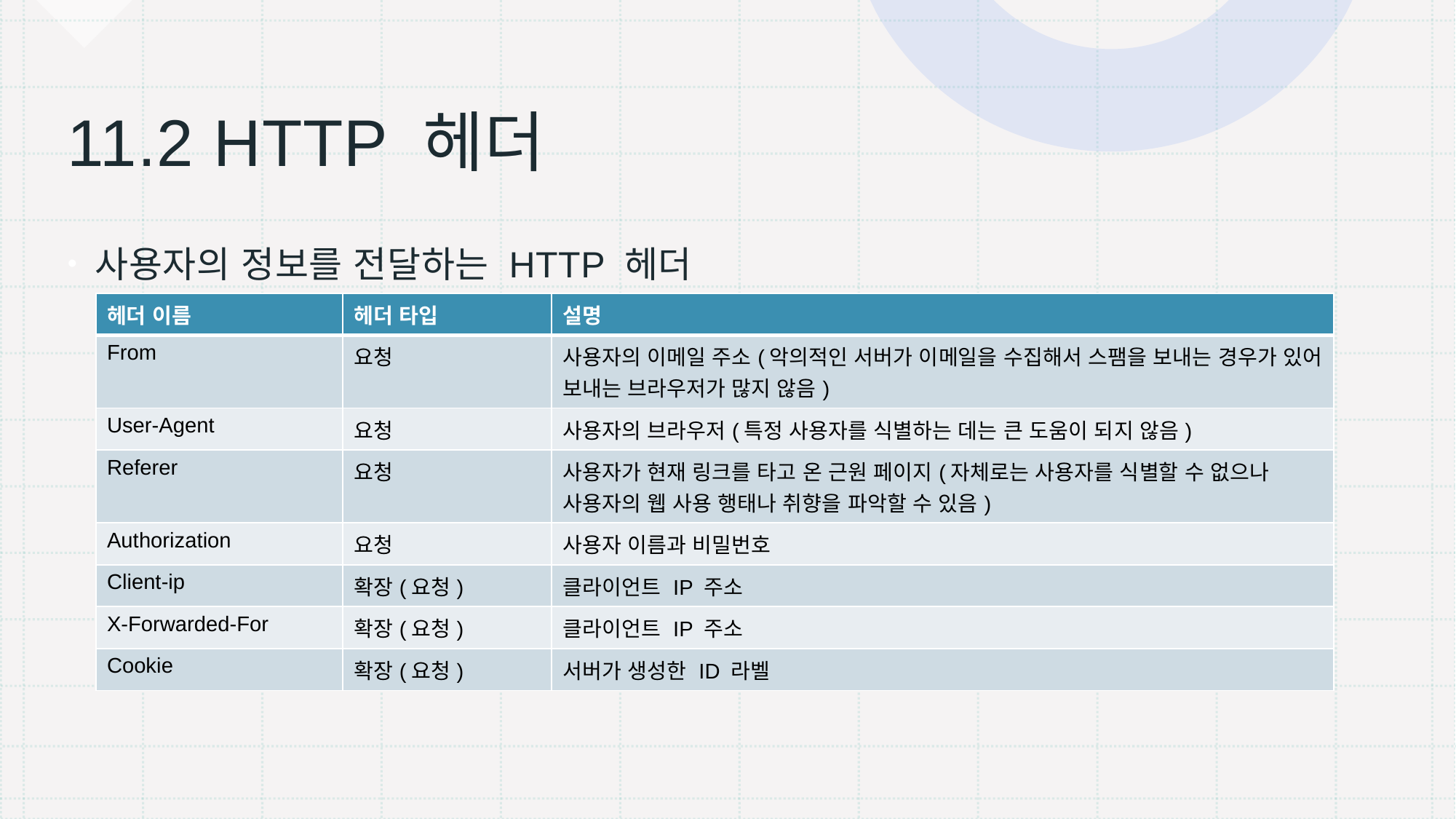

# 11.2 HTTP 헤더
사용자의 정보를 전달하는 HTTP 헤더

| 헤더 이름 | 헤더 타입 | 설명 |
| --- | --- | --- |
| From | 요청 | 사용자의 이메일 주소(악의적인 서버가 이메일을 수집해서 스팸을 보내는 경우가 있어 보내는 브라우저가 많지 않음) |
| User-Agent | 요청 | 사용자의 브라우저(특정 사용자를 식별하는 데는 큰 도움이 되지 않음) |
| Referer | 요청 | 사용자가 현재 링크를 타고 온 근원 페이지(자체로는 사용자를 식별할 수 없으나 사용자의 웹 사용 행태나 취향을 파악할 수 있음) |
| Authorization | 요청 | 사용자 이름과 비밀번호 |
| Client-ip | 확장(요청) | 클라이언트 IP 주소 |
| X-Forwarded-For | 확장(요청) | 클라이언트 IP 주소 |
| Cookie | 확장(요청) | 서버가 생성한 ID 라벨 |